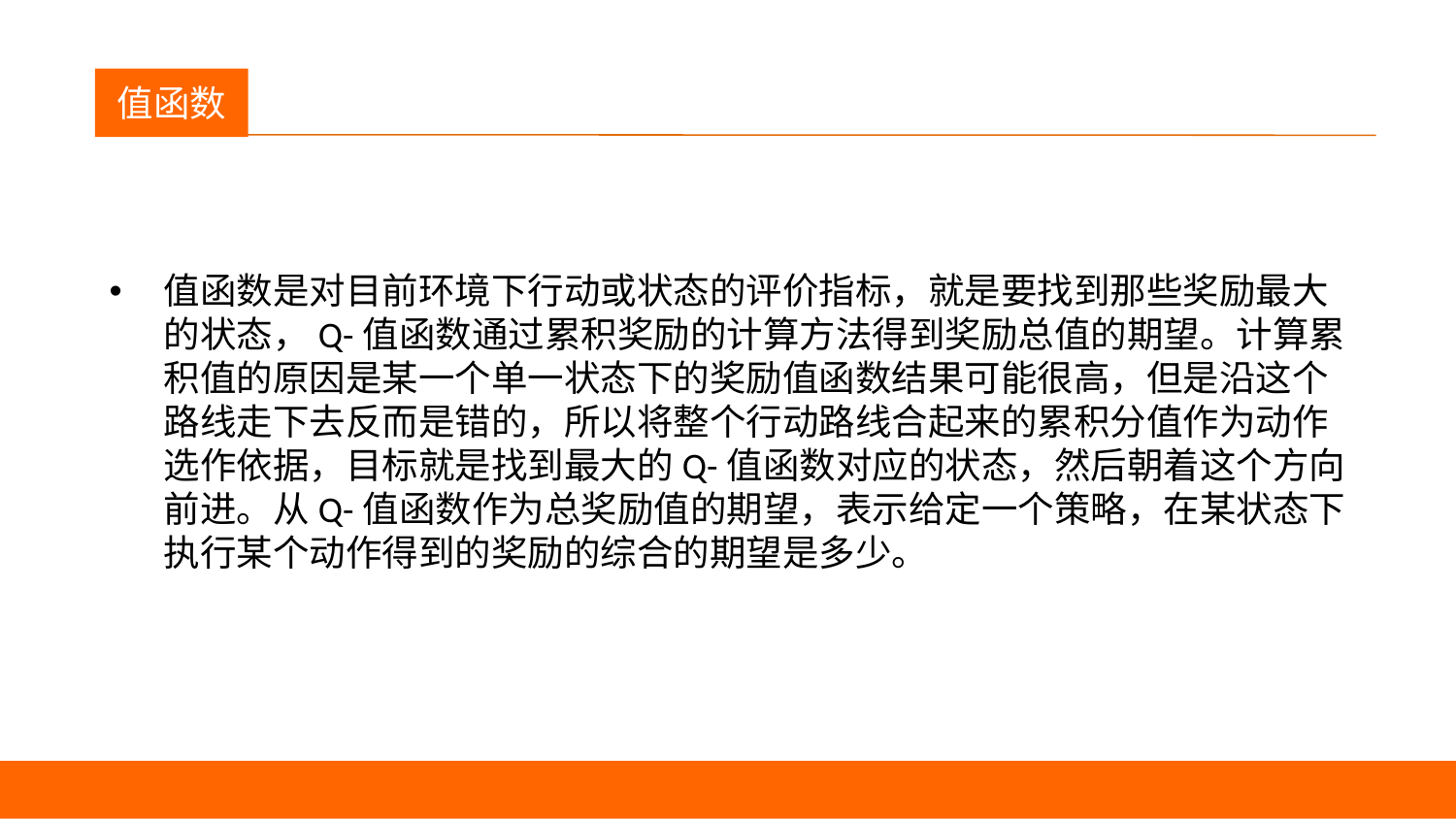

议程
值函数

值函数是对目前环境下行动或状态的评价指标，就是要找到那些奖励最大的状态，Q-值函数通过累积奖励的计算方法得到奖励总值的期望。计算累积值的原因是某一个单一状态下的奖励值函数结果可能很高，但是沿这个路线走下去反而是错的，所以将整个行动路线合起来的累积分值作为动作选作依据，目标就是找到最大的Q-值函数对应的状态，然后朝着这个方向前进。从Q-值函数作为总奖励值的期望，表示给定一个策略，在某状态下执行某个动作得到的奖励的综合的期望是多少。